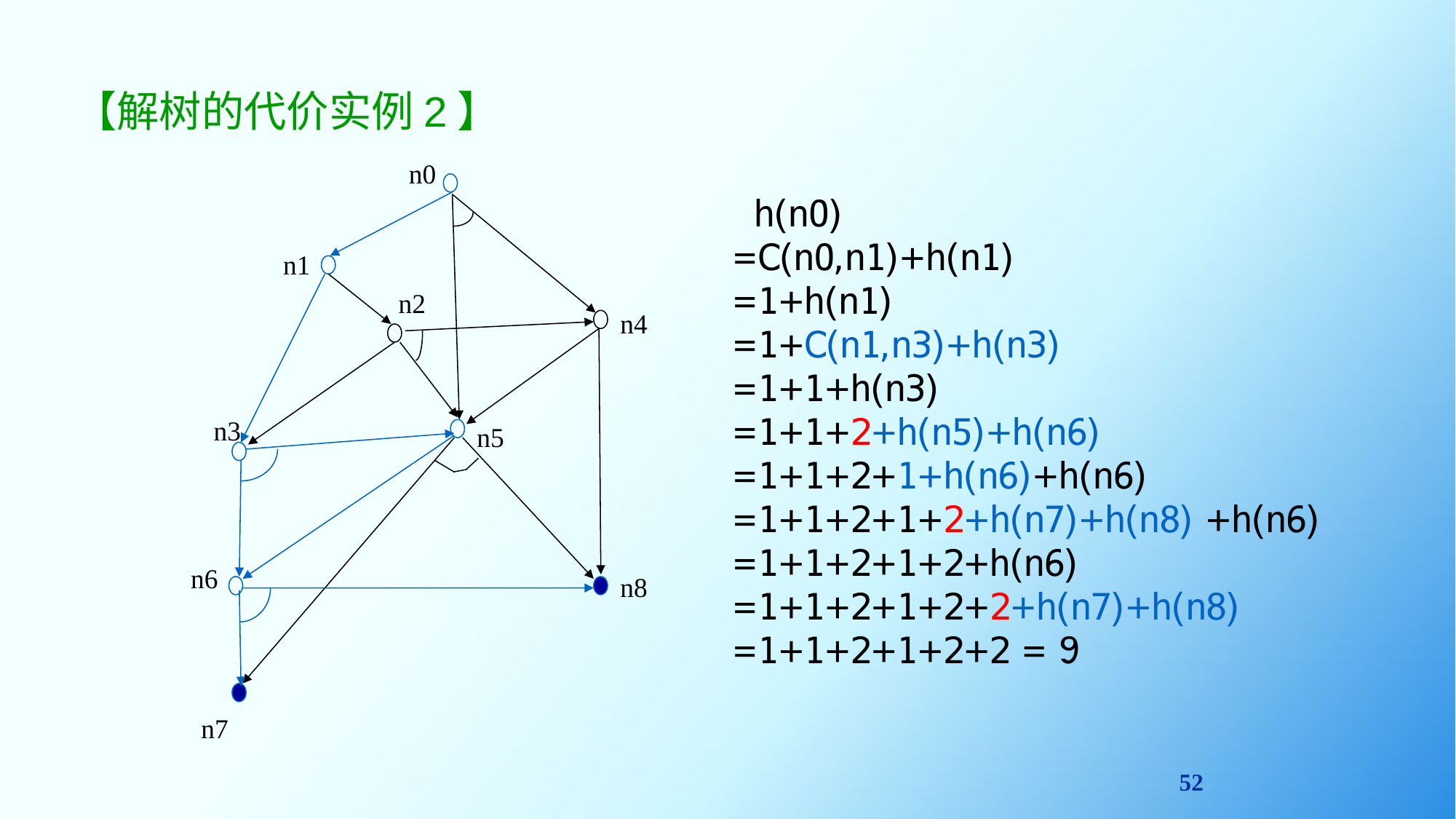

# 【解树的代价实例2】

n0

n1

n2
n4

n3
n5

n6
n8

n7

  h(n0)
=C(n0,n1)+h(n1)
=1+h(n1)
=1+C(n1,n3)+h(n3)
=1+1+h(n3)
=1+1+2+h(n5)+h(n6)
=1+1+2+1+h(n6)+h(n6)
=1+1+2+1+2+h(n7)+h(n8) +h(n6)
=1+1+2+1+2+h(n6)
=1+1+2+1+2+2+h(n7)+h(n8)
=1+1+2+1+2+2 = 9

52